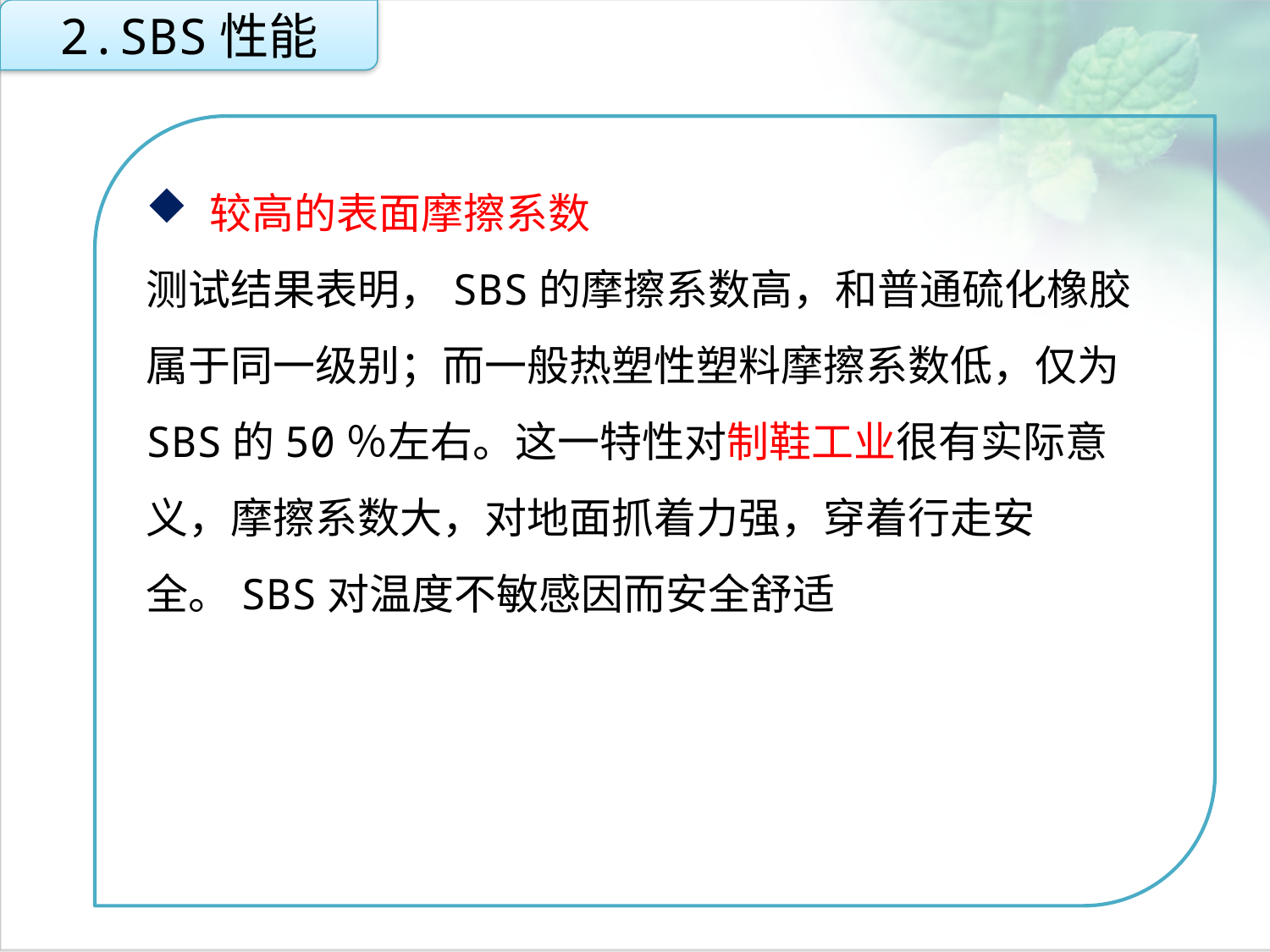

2.SBS性能
较高的表面摩擦系数
测试结果表明，SBS的摩擦系数高，和普通硫化橡胶属于同一级别；而一般热塑性塑料摩擦系数低，仅为SBS的50％左右。这一特性对制鞋工业很有实际意义，摩擦系数大，对地面抓着力强，穿着行走安全。SBS对温度不敏感因而安全舒适

点击添加文本
点击添加文本
点击添加文本
点击添加文本